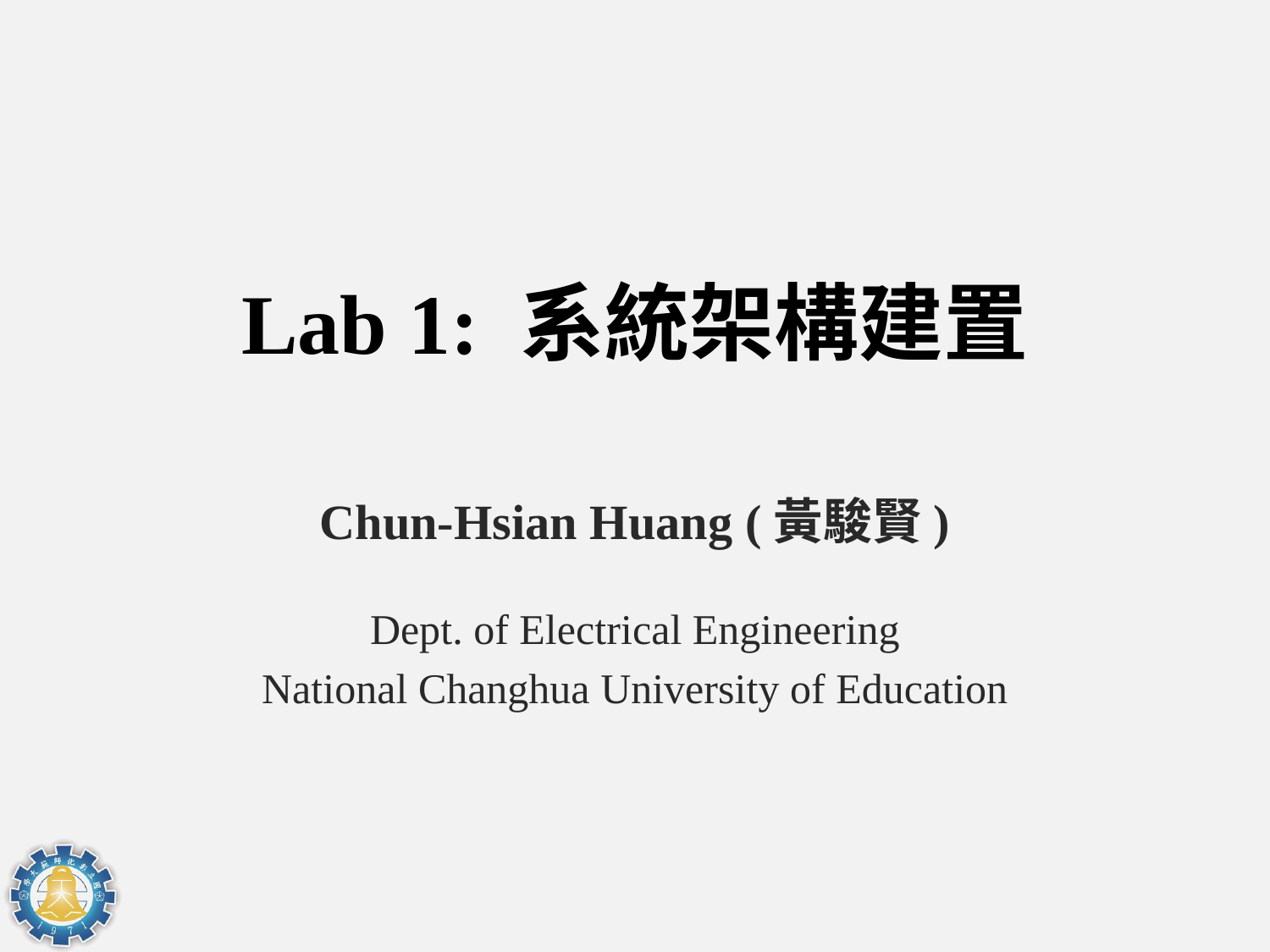

# Lab 1: 系統架構建置
Chun-Hsian Huang (黃駿賢)

Dept. of Electrical Engineering
National Changhua University of Education